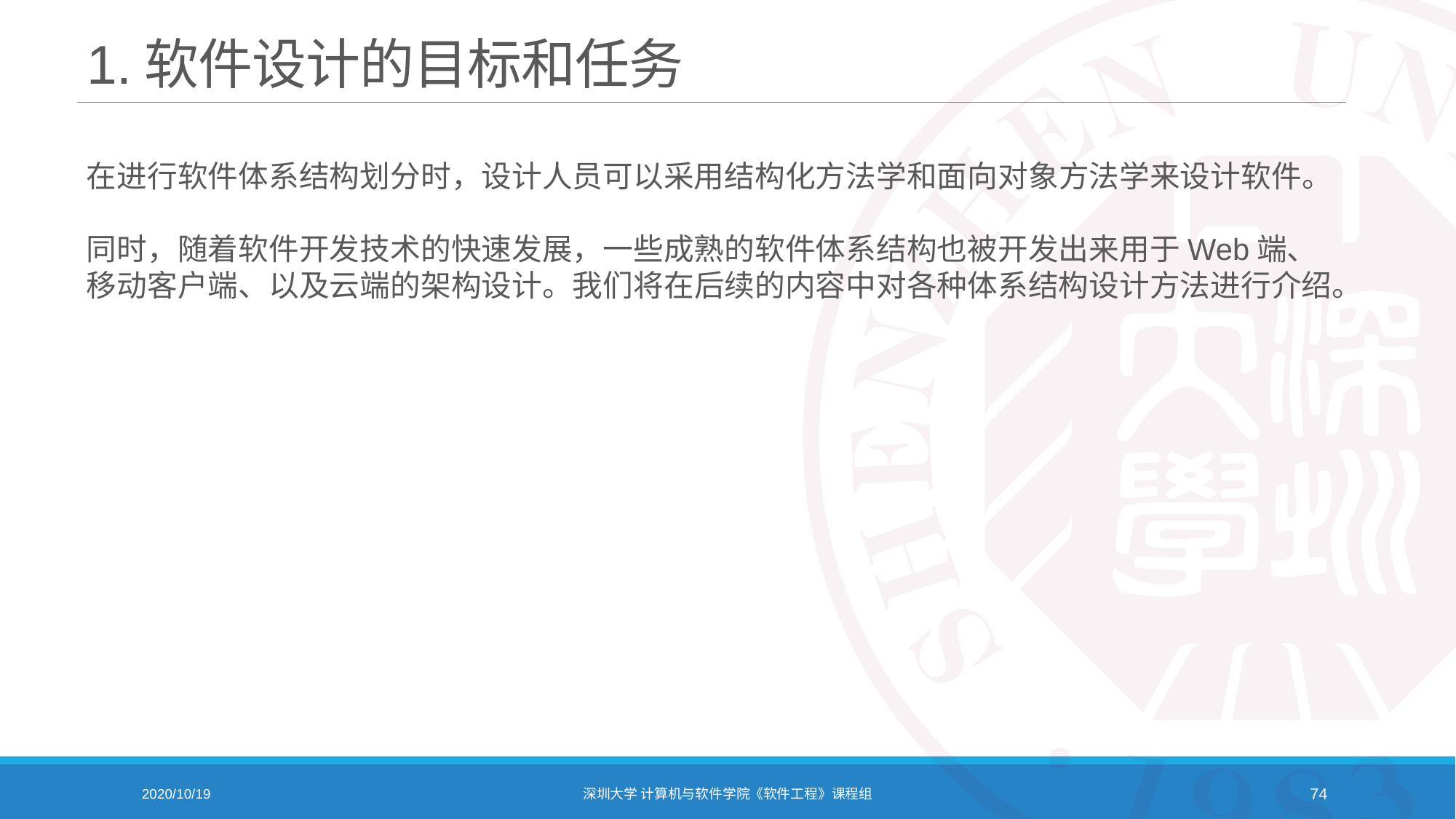

# 1.软件设计的目标和任务
在进行软件体系结构划分时，设计人员可以采用结构化方法学和面向对象方法学来设计软件。

同时，随着软件开发技术的快速发展，一些成熟的软件体系结构也被开发出来用于Web端、移动客户端、以及云端的架构设计。我们将在后续的内容中对各种体系结构设计方法进行介绍。
2020/10/19
深圳大学 计算机与软件学院《软件工程》课程组
74